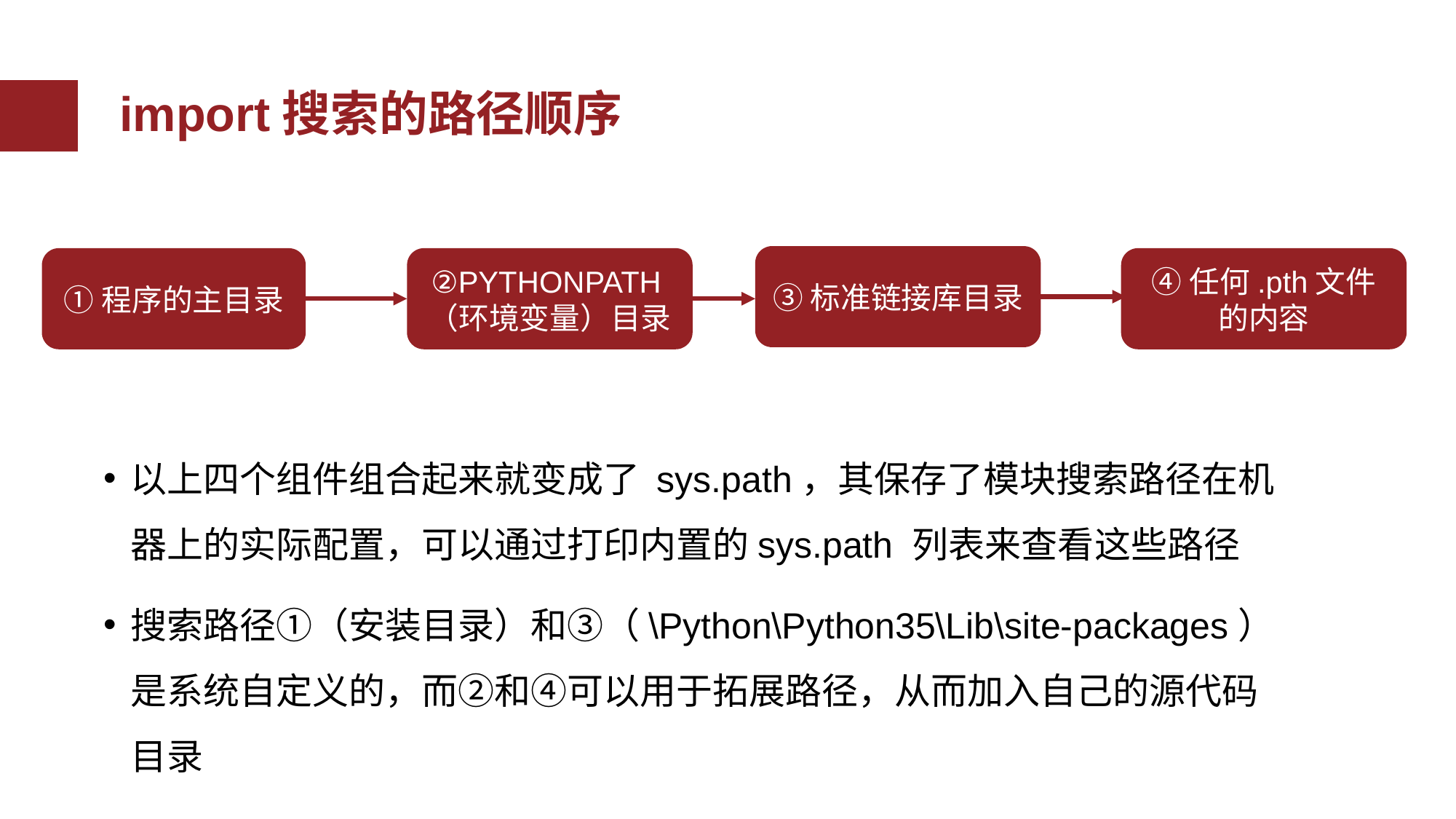

import搜索的路径顺序

③标准链接库目录
④任何.pth文件的内容
②PYTHONPATH（环境变量）目录
①程序的主目录
以上四个组件组合起来就变成了 sys.path，其保存了模块搜索路径在机器上的实际配置，可以通过打印内置的sys.path 列表来查看这些路径
搜索路径①（安装目录）和③（\Python\Python35\Lib\site-packages）是系统自定义的，而②和④可以用于拓展路径，从而加入自己的源代码目录